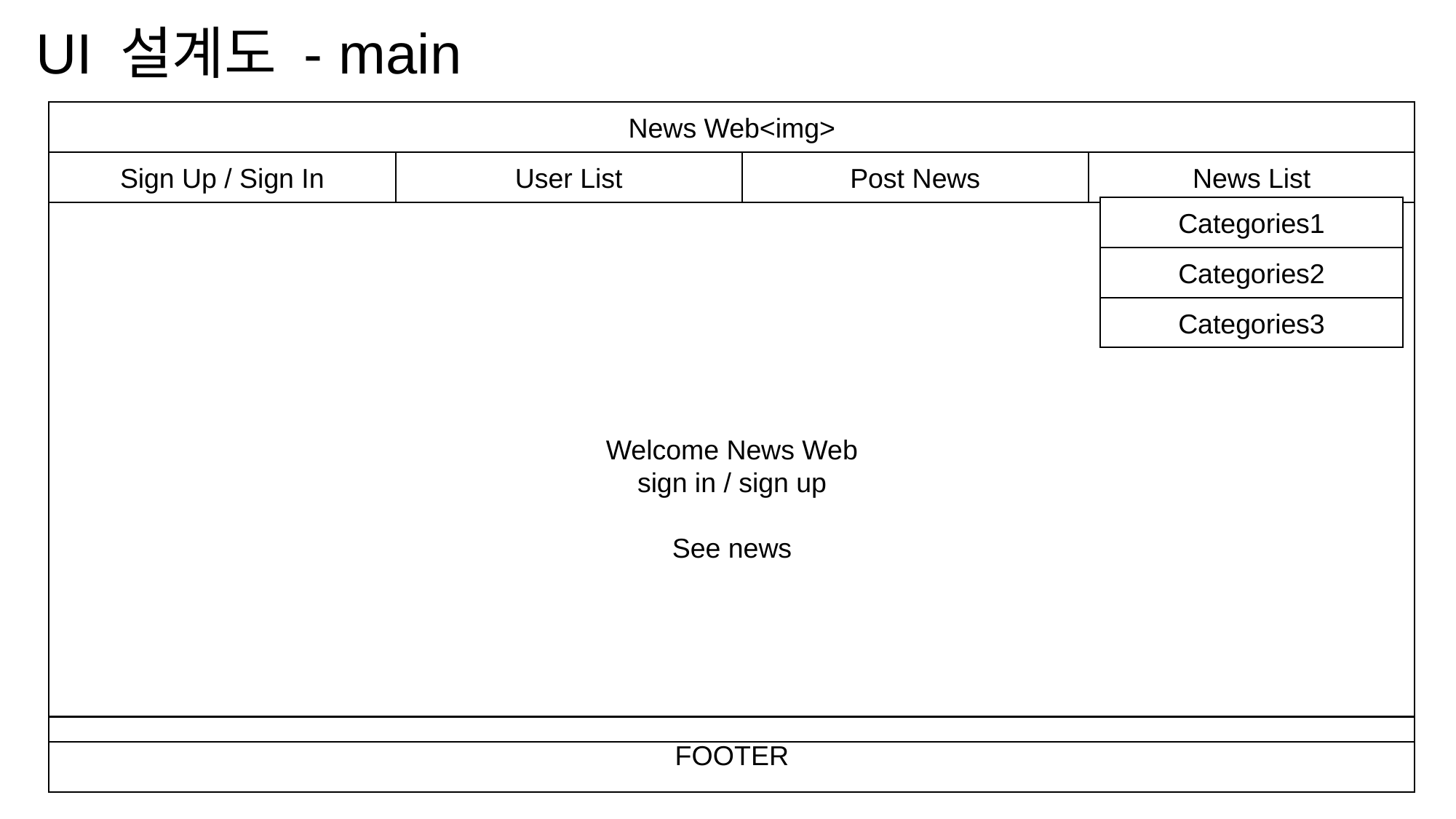

# UI 설계도 - main

News Web<img>
Sign Up / Sign In
User List
Post News
News List
Categories1
Welcome News Web
sign in / sign up

See news
Categories2
Categories3
FOOTER